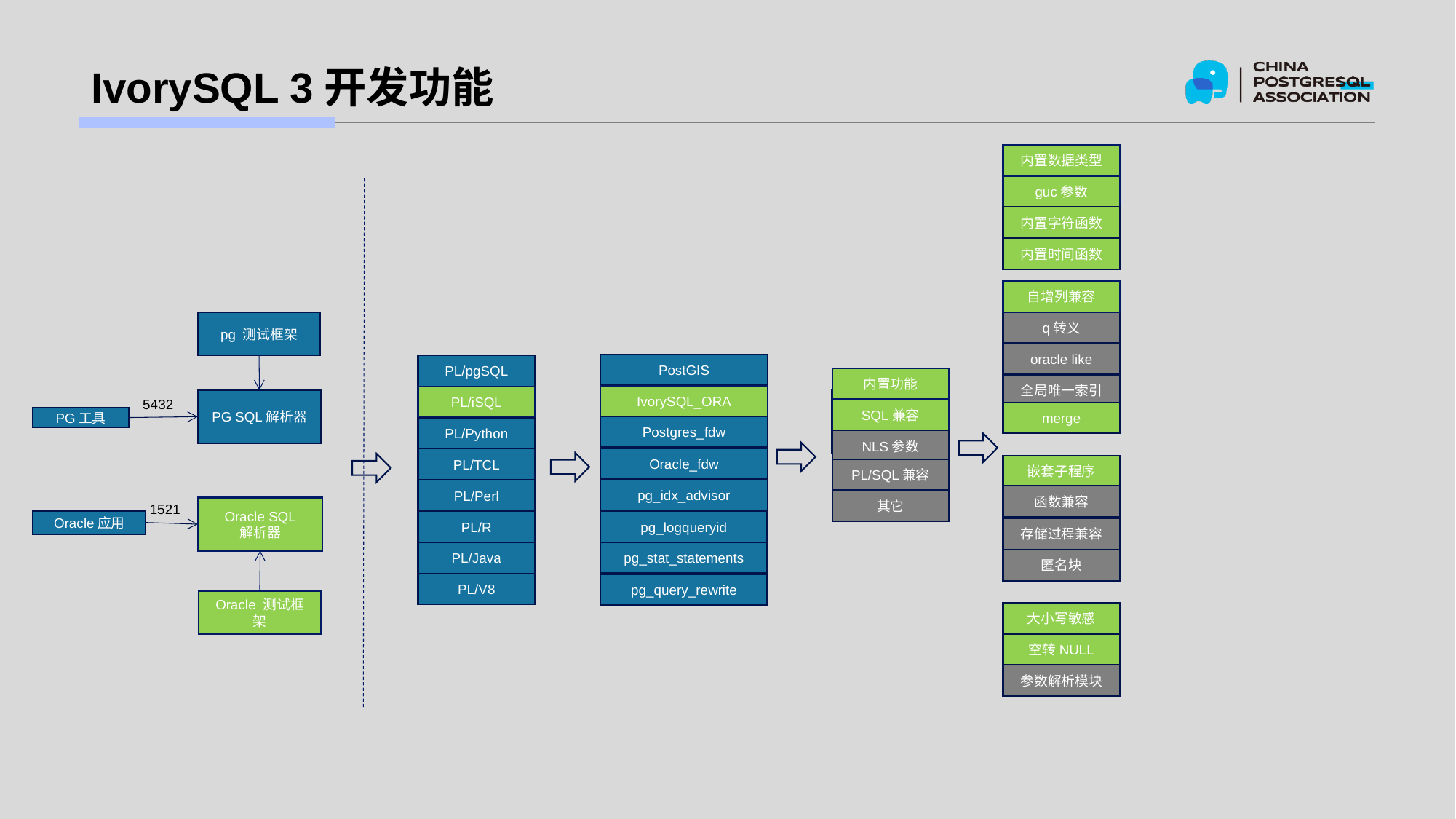

# IvorySQL 3开发功能
内置数据类型
guc参数
内置字符函数
内置时间函数
自增列兼容
q转义
oracle like
全局唯一索引
merge
pg 测试框架
PostGIS
PL/pgSQL
内置功能
PostGIS
PL/pgSQL
IvorySQL_ORA
PL/iSQL
PG SQL解析器
PL/R
5432
SQL兼容
PG工具
IvorySQL_ORA
PL/iSQL
Postgres_fdw
PL/Python
PL/Java
NLS参数

Postgres_fdw
PL/Python

Oracle_fdw
PL/TCL

嵌套子程序
函数兼容
存储过程兼容
匿名块
PL/SQL兼容
Oracle_fdw
PL/TCL
pg_idx_advisor
PL/Perl
其它
1521
Oracle SQL
解析器
pg_idx_advisor
PL/Perl
Oracle应用
PL/R
pg_logqueryid
PL/R
pg_logqueryid
pg_stat_statements
PL/Java
pg_stat_statements
PL/Java
PL/V8
pg_query_rewrite
Oracle 测试框架
大小写敏感
空转NULL
参数解析模块